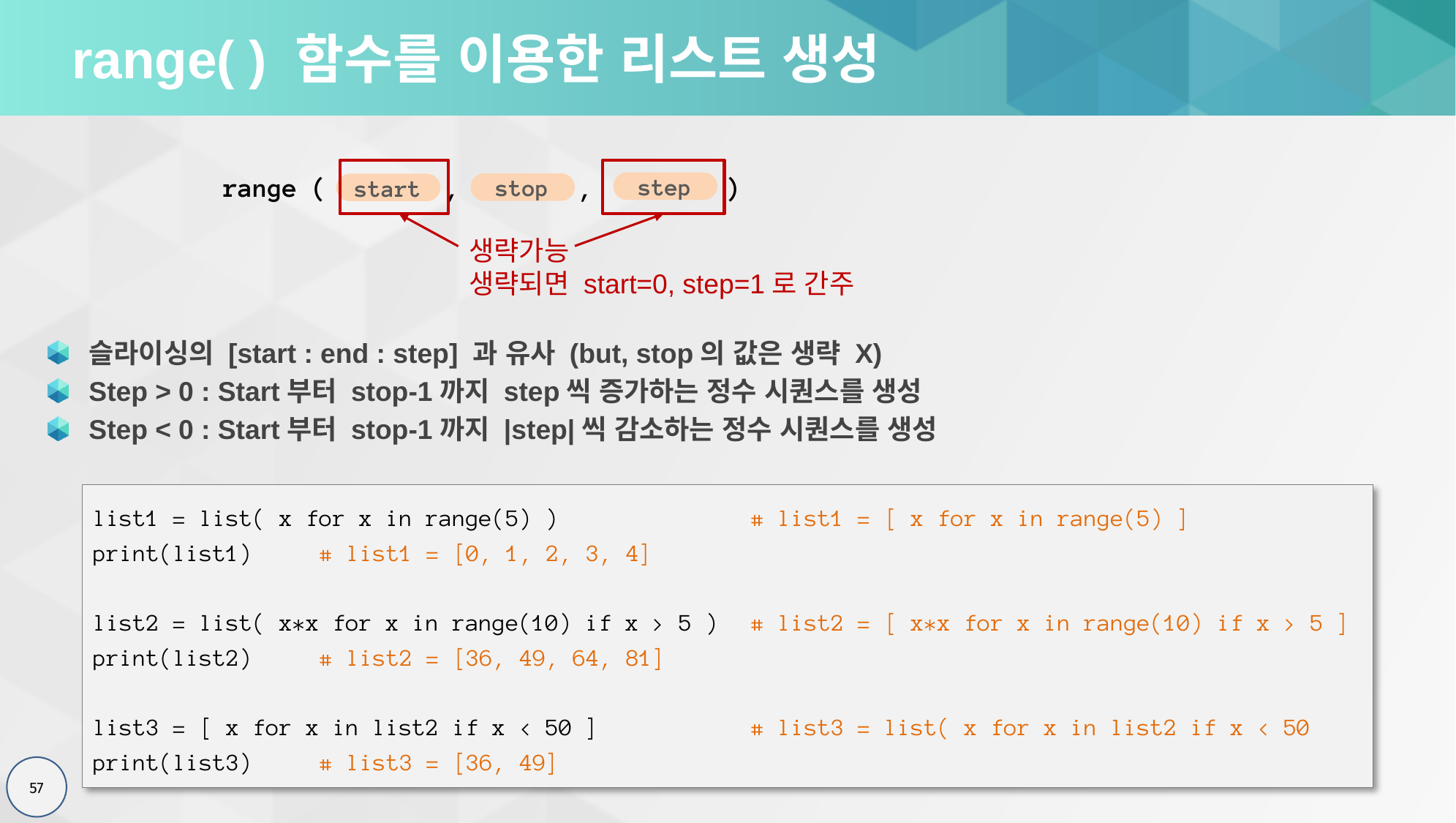

# range( ) 함수를 이용한 리스트 생성

슬라이싱의 [start : end : step] 과 유사 (but, stop의 값은 생략 X)
Step > 0 : Start부터 stop-1까지 step씩 증가하는 정수 시퀀스를 생성
Step < 0 : Start부터 stop-1까지 |step|씩 감소하는 정수 시퀀스를 생성
range (        ,        ,         )

생략가능
생략되면 start=0, step=1로 간주
step
stop
start
list1 = list( x for x in range(5) )		# list1 = [ x for x in range(5) ]
print(list1)     # list1 = [0, 1, 2, 3, 4]

list2 = list( x*x for x in range(10) if x > 5 )	# list2 = [ x*x for x in range(10) if x > 5 ]
print(list2)     # list2 = [36, 49, 64, 81]

list3 = [ x for x in list2 if x < 50 ]		# list3 = list( x for x in list2 if x < 50
print(list3)     # list3 = [36, 49]